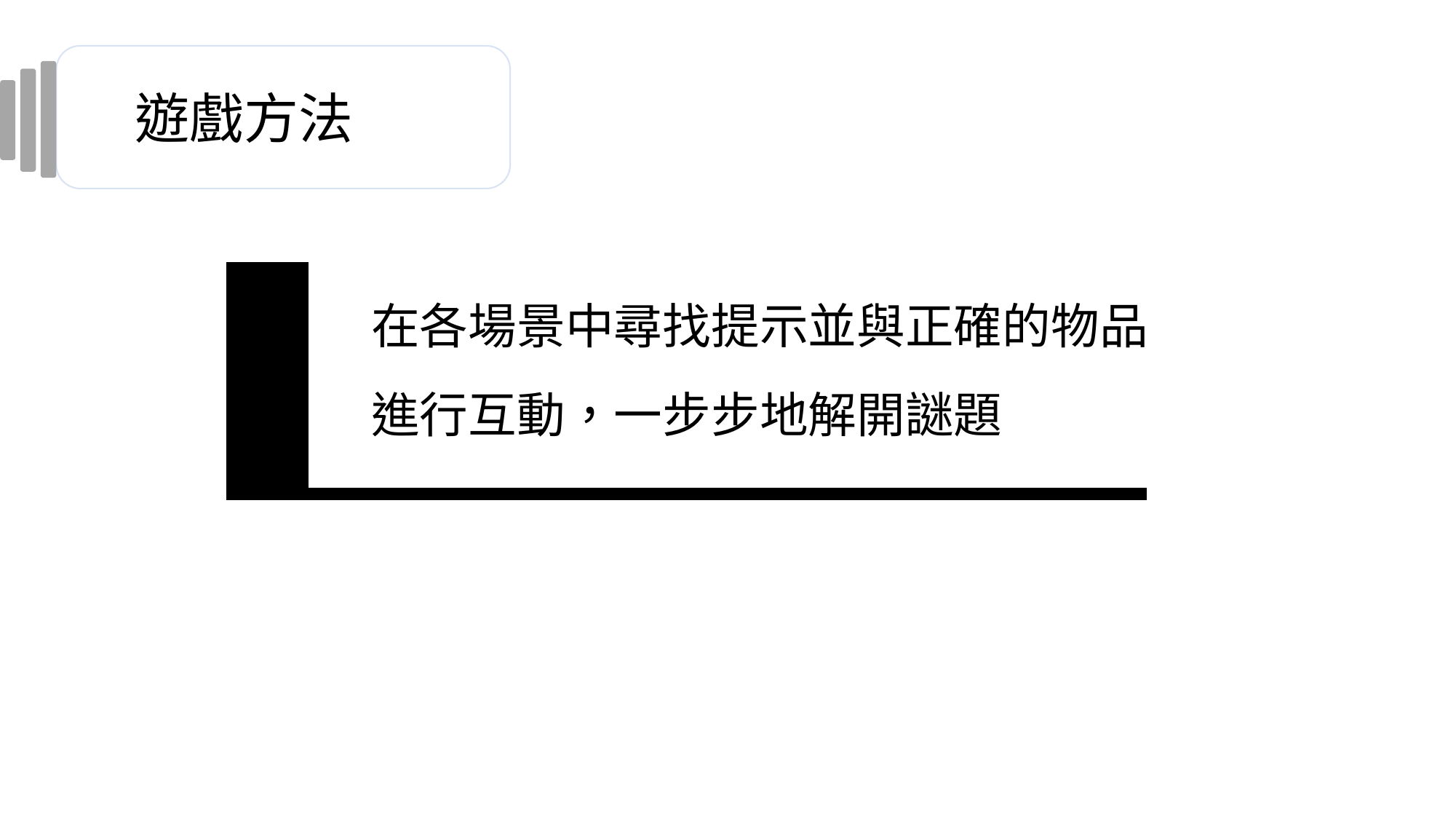

遊戲方法

在各場景中尋找提示並與正確的物品
進行互動，一步步地解開謎題